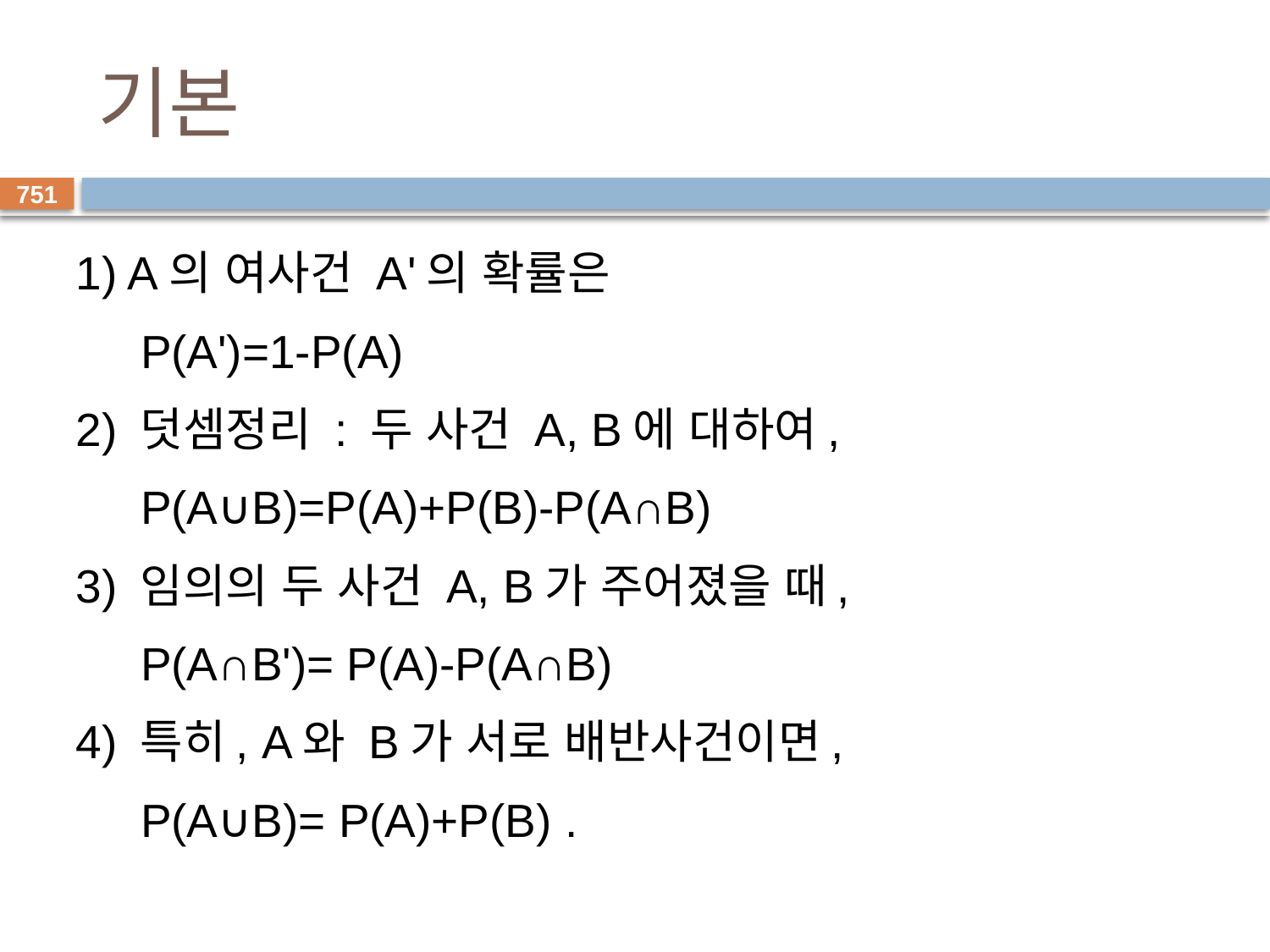

# 기본
751
1) A의 여사건 A'의 확률은
     P(A')=1-P(A)
2) 덧셈정리 : 두 사건 A, B에 대하여,
     P(A∪B)=P(A)+P(B)-P(A∩B)
3) 임의의 두 사건 A, B가 주어졌을 때,
     P(A∩B')= P(A)-P(A∩B)
4) 특히, A와 B가 서로 배반사건이면,
     P(A∪B)= P(A)+P(B) .